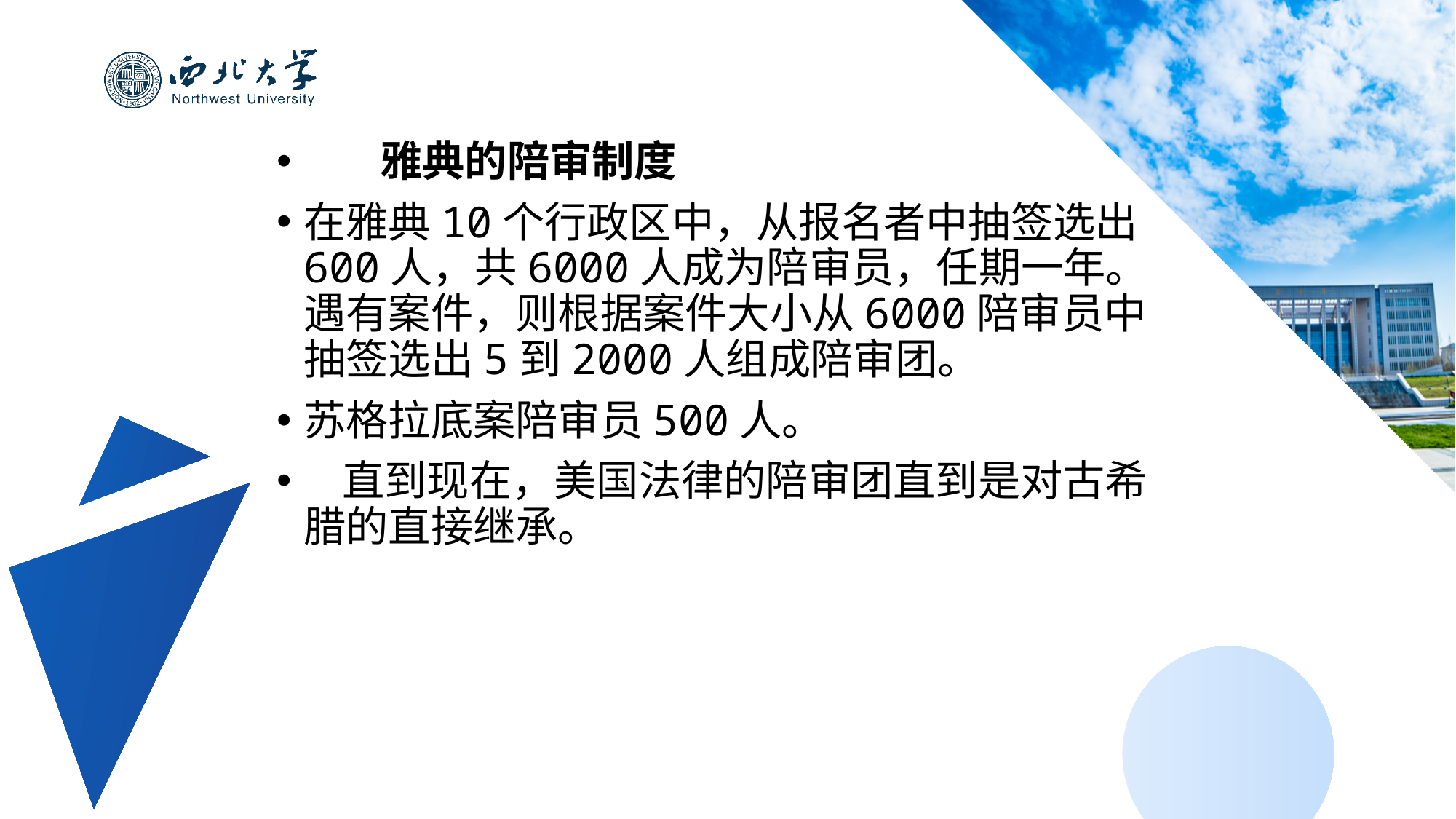

雅典的陪审制度
在雅典10个行政区中，从报名者中抽签选出600人，共6000人成为陪审员，任期一年。遇有案件，则根据案件大小从6000陪审员中抽签选出5到2000人组成陪审团。
苏格拉底案陪审员500人。
   直到现在，美国法律的陪审团直到是对古希腊的直接继承。